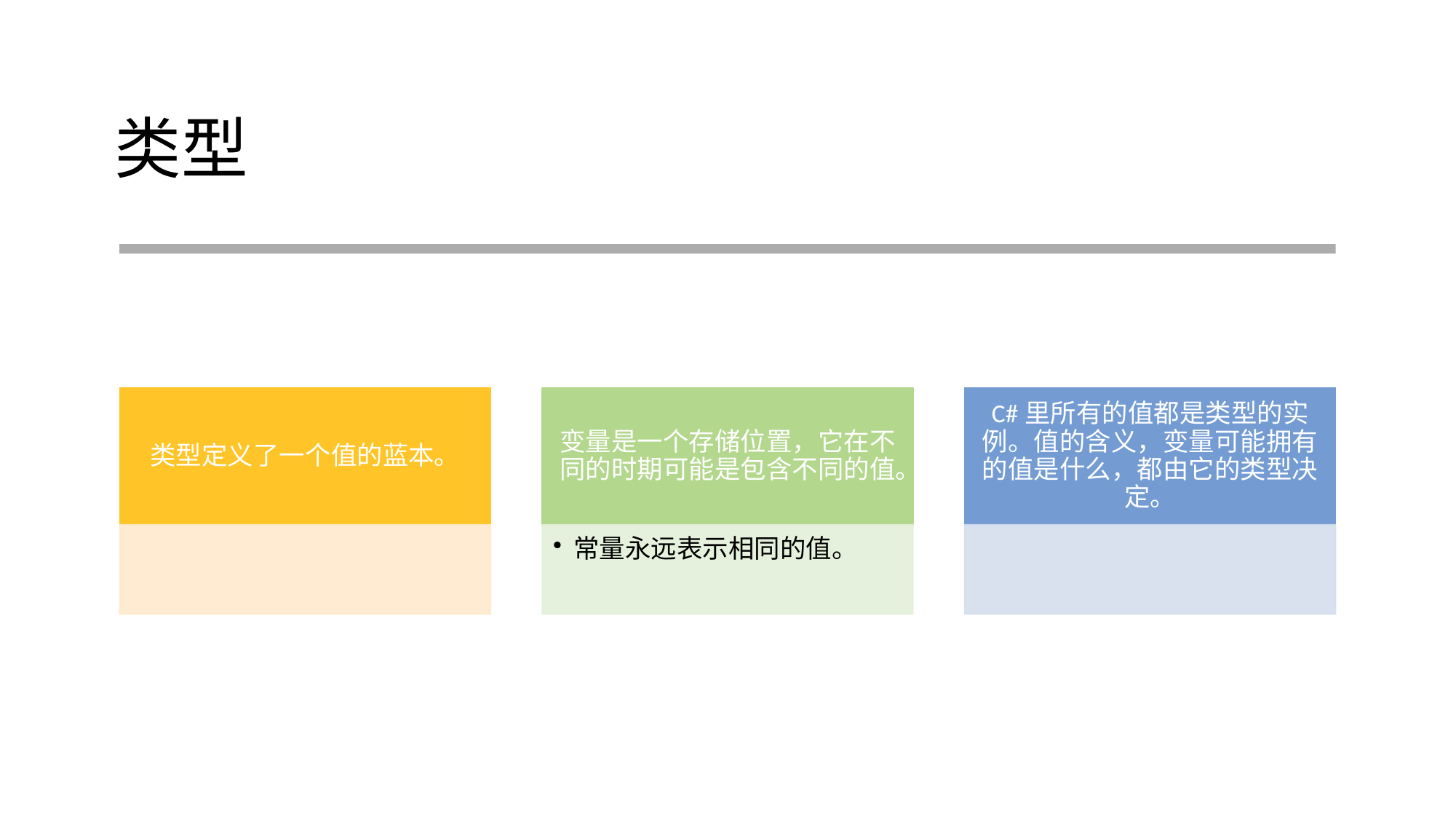

# 类型

类型定义了一个值的蓝本。
变量是一个存储位置，它在不同的时期可能是包含不同的值。
常量永远表示相同的值。
C#里所有的值都是类型的实例。值的含义，变量可能拥有的值是什么，都由它的类型决定。